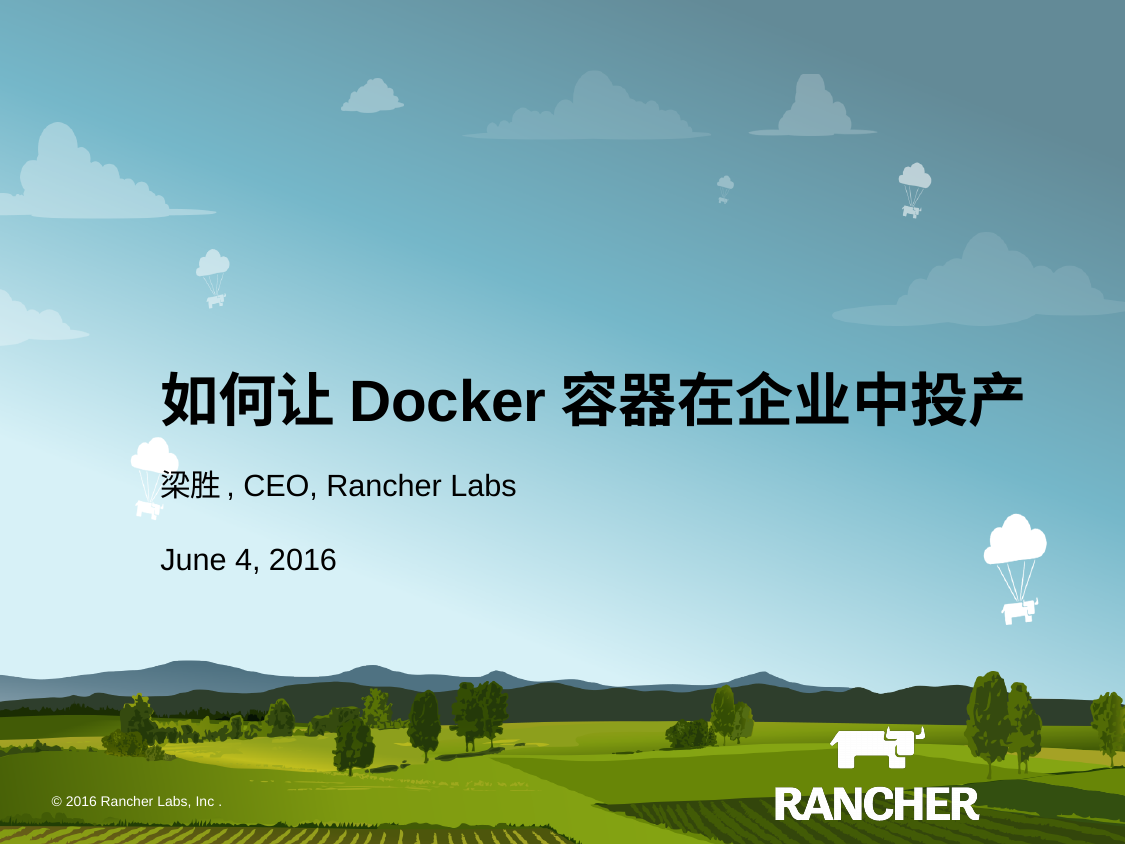

# 如何让Docker容器在企业中投产
梁胜, CEO, Rancher Labs
June 4, 2016